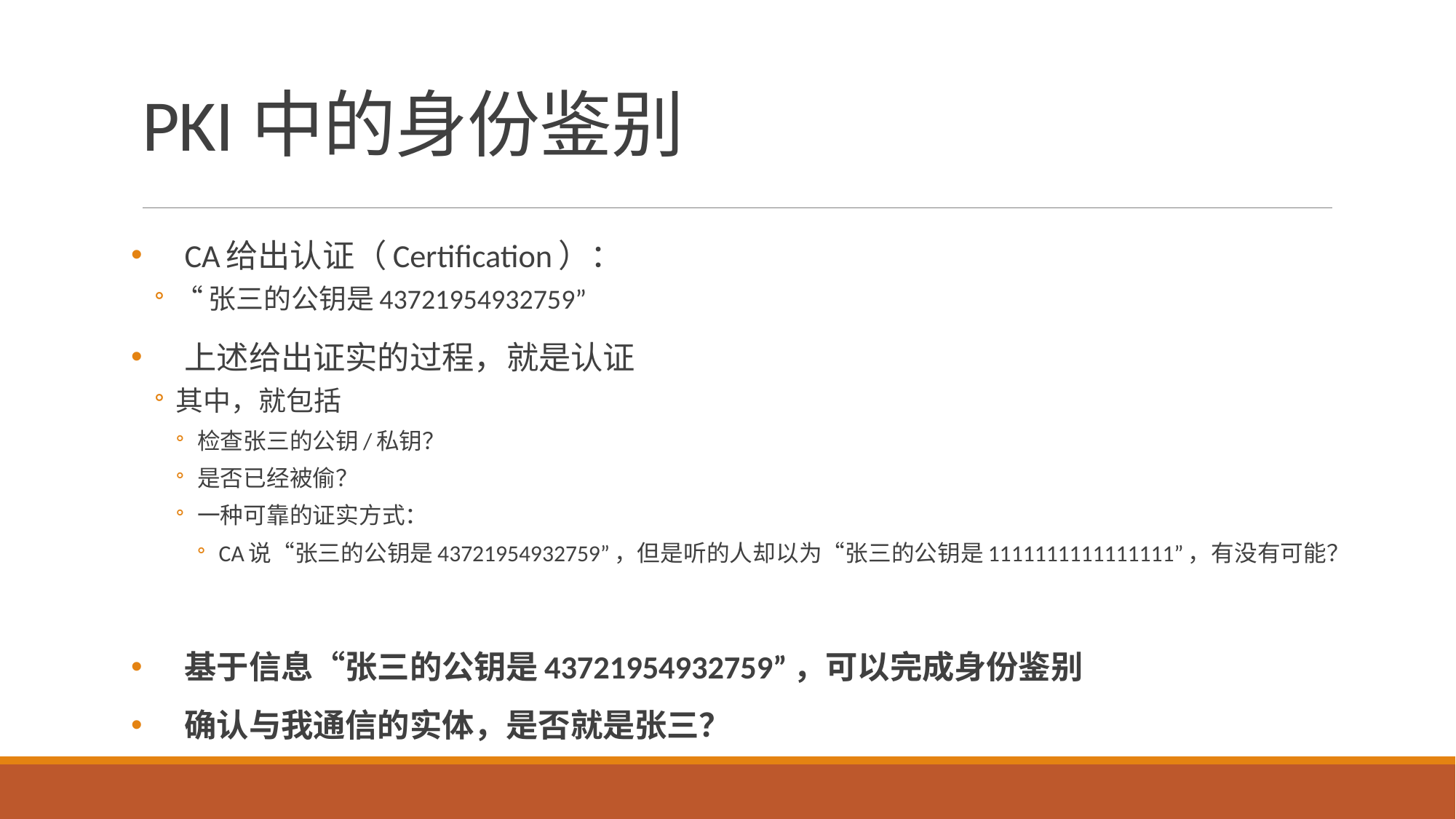

# PKI中的身份鉴别
CA给出认证（Certification）：
“张三的公钥是43721954932759”
上述给出证实的过程，就是认证
其中，就包括
检查张三的公钥/私钥？
是否已经被偷？
一种可靠的证实方式：
CA说“张三的公钥是43721954932759”，但是听的人却以为“张三的公钥是1111111111111111”，有没有可能？

基于信息“张三的公钥是43721954932759”，可以完成身份鉴别
确认与我通信的实体，是否就是张三？